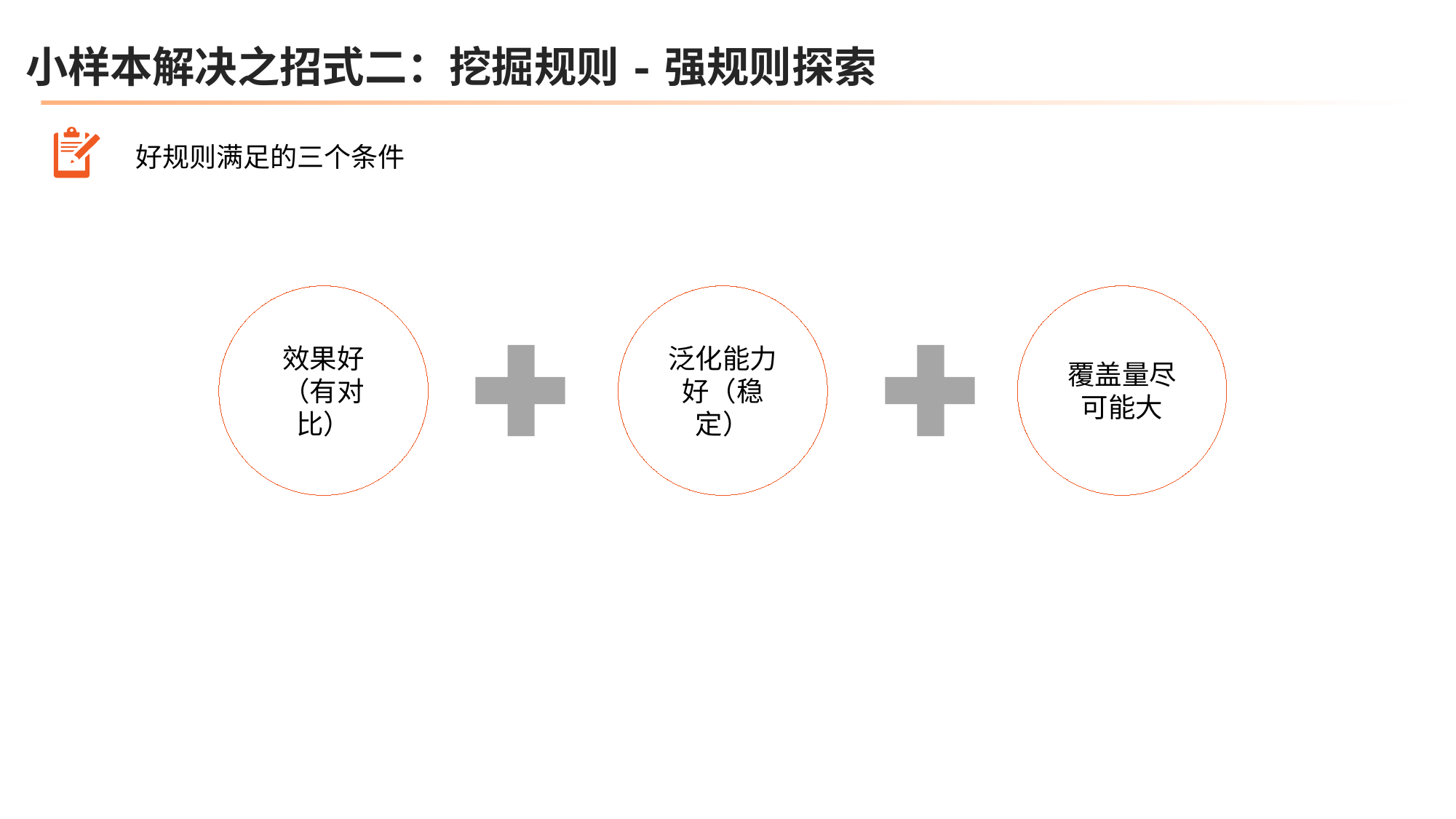

小样本解决之招式二：挖掘规则-强规则探索

好规则满足的三个条件
效果好（有对比）
泛化能力好（稳定）
覆盖量尽可能大